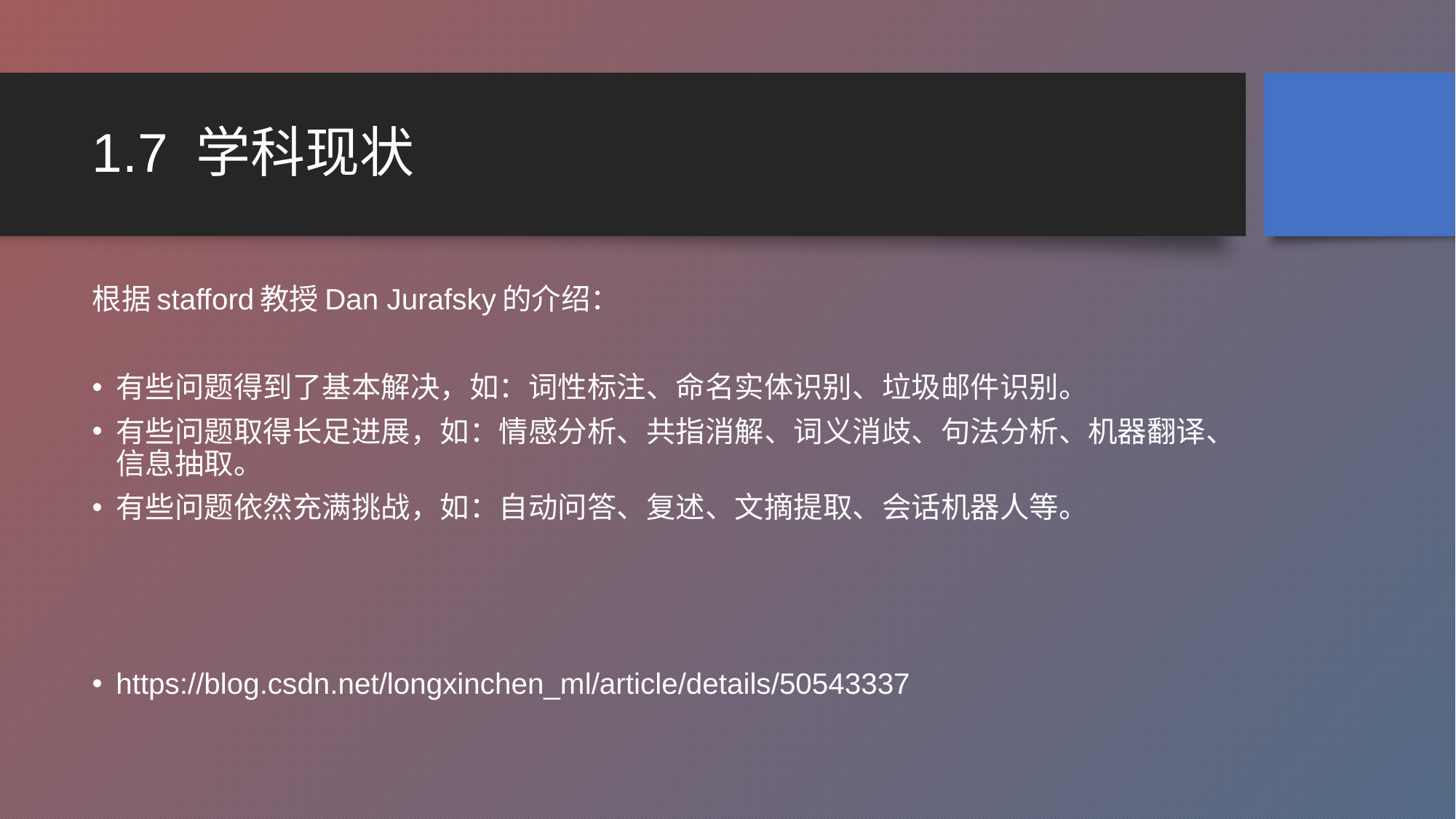

# 1.7 学科现状
根据stafford教授Dan Jurafsky的介绍：

有些问题得到了基本解决，如：词性标注、命名实体识别、垃圾邮件识别。
有些问题取得长足进展，如：情感分析、共指消解、词义消歧、句法分析、机器翻译、信息抽取。
有些问题依然充满挑战，如：自动问答、复述、文摘提取、会话机器人等。

https://blog.csdn.net/longxinchen_ml/article/details/50543337